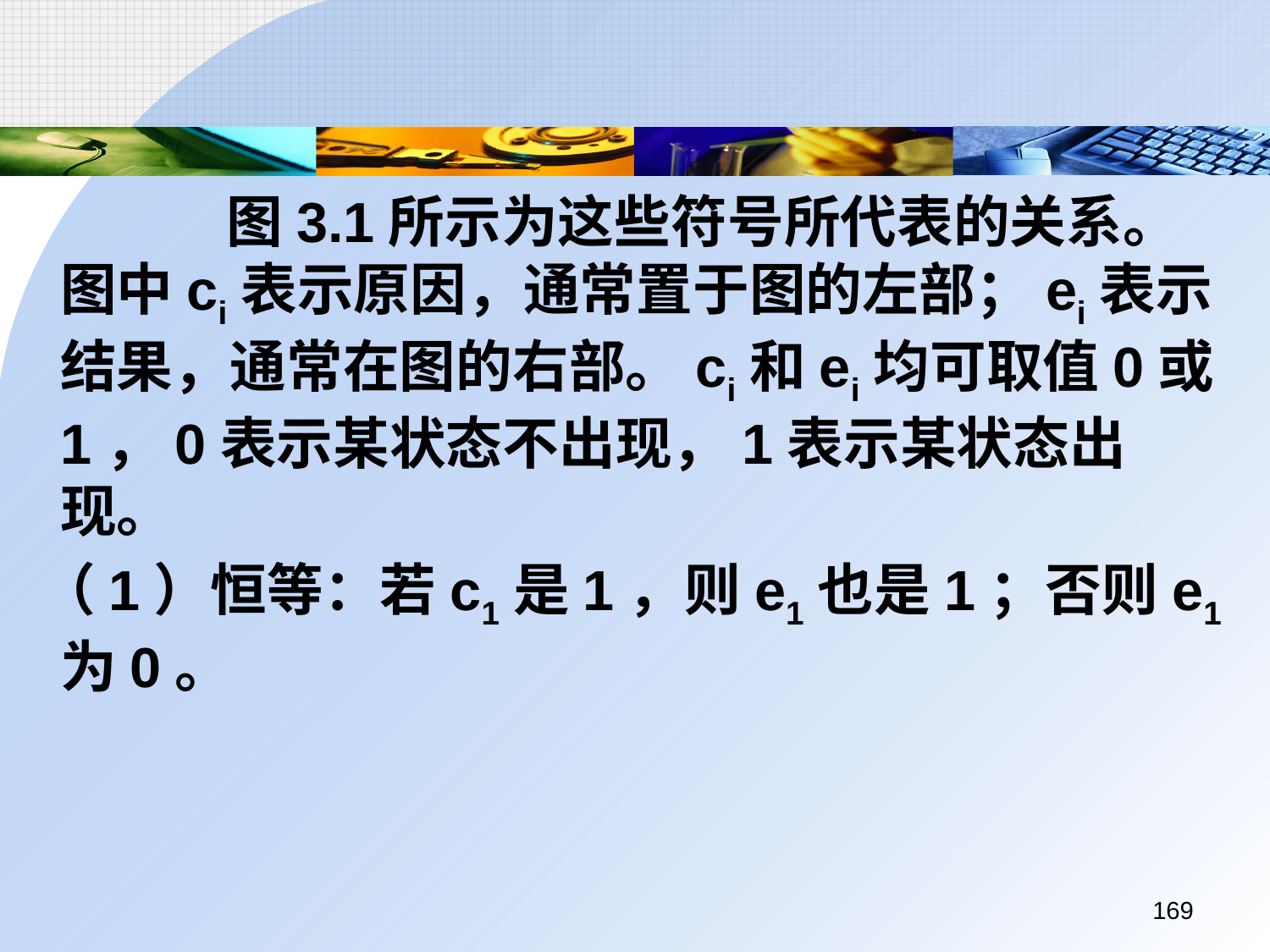

图3.1所示为这些符号所代表的关系。图中ci表示原因，通常置于图的左部；ei表示结果，通常在图的右部。ci和ei均可取值0或1，0表示某状态不出现，1表示某状态出现。
 （1）恒等：若c1是1，则e1也是1；否则e1为0。
169